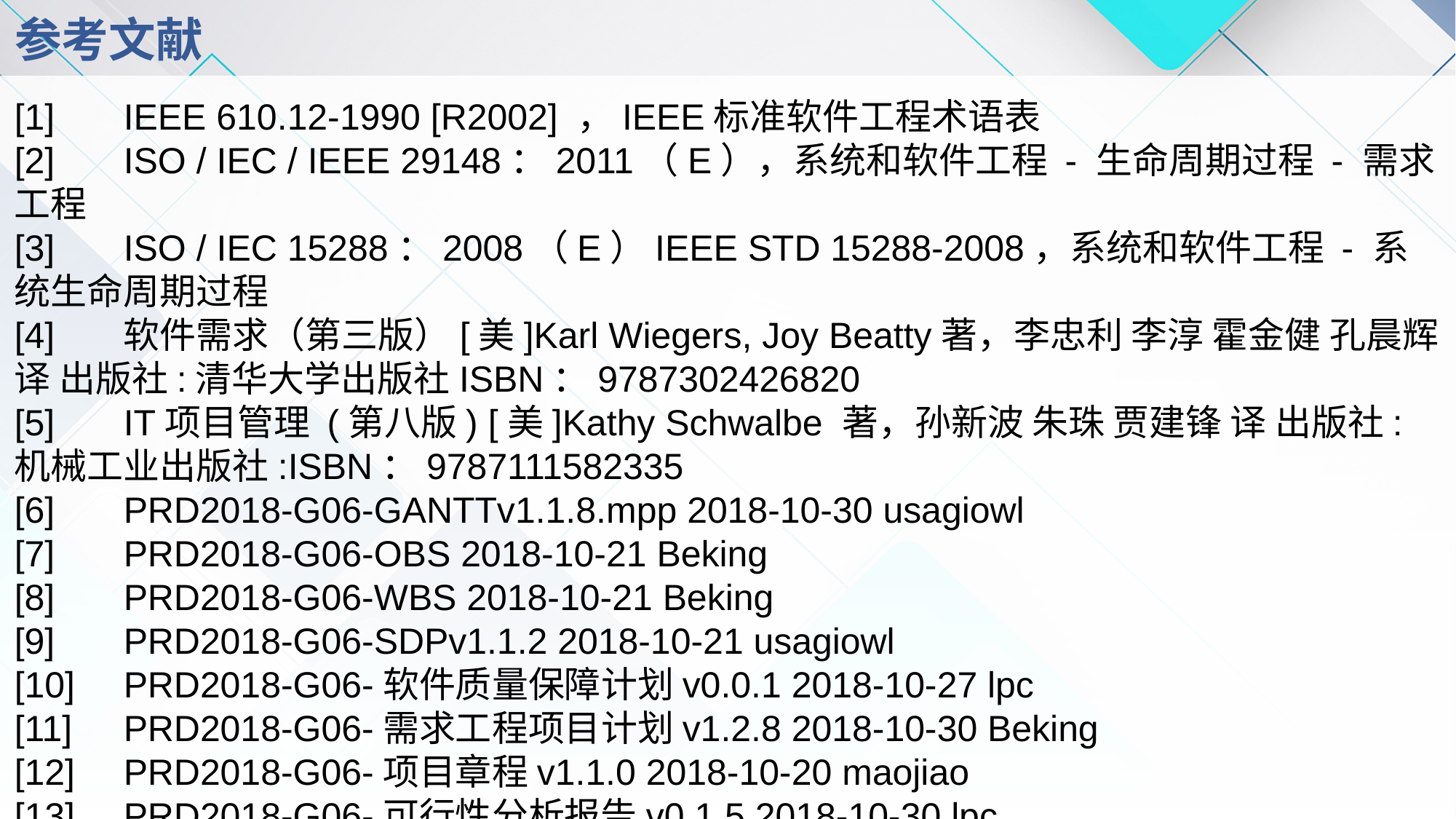

# 参考文献
[1]	IEEE 610.12-1990 [R2002] ，IEEE标准软件工程术语表
[2]	ISO / IEC / IEEE 29148：2011（E），系统和软件工程 - 生命周期过程 - 需求工程
[3]	ISO / IEC 15288：2008（E）IEEE STD 15288-2008，系统和软件工程 - 系统生命周期过程
[4]	软件需求（第三版）[美]Karl Wiegers, Joy Beatty著，李忠利 李淳 霍金健 孔晨辉 译 出版社:清华大学出版社ISBN：9787302426820
[5]	IT项目管理 (第八版) [美]Kathy Schwalbe 著，孙新波 朱珠 贾建锋 译 出版社:机械工业出版社:ISBN：9787111582335
[6]	PRD2018-G06-GANTTv1.1.8.mpp 2018-10-30 usagiowl
[7]	PRD2018-G06-OBS 2018-10-21 Beking
[8]	PRD2018-G06-WBS 2018-10-21 Beking
[9]	PRD2018-G06-SDPv1.1.2 2018-10-21 usagiowl
[10]	PRD2018-G06-软件质量保障计划v0.0.1 2018-10-27 lpc
[11]	PRD2018-G06-需求工程项目计划v1.2.8 2018-10-30 Beking
[12]	PRD2018-G06-项目章程v1.1.0 2018-10-20 maojiao
[13]	PRD2018-G06-可行性分析报告v0.1.5 2018-10-30 lpc